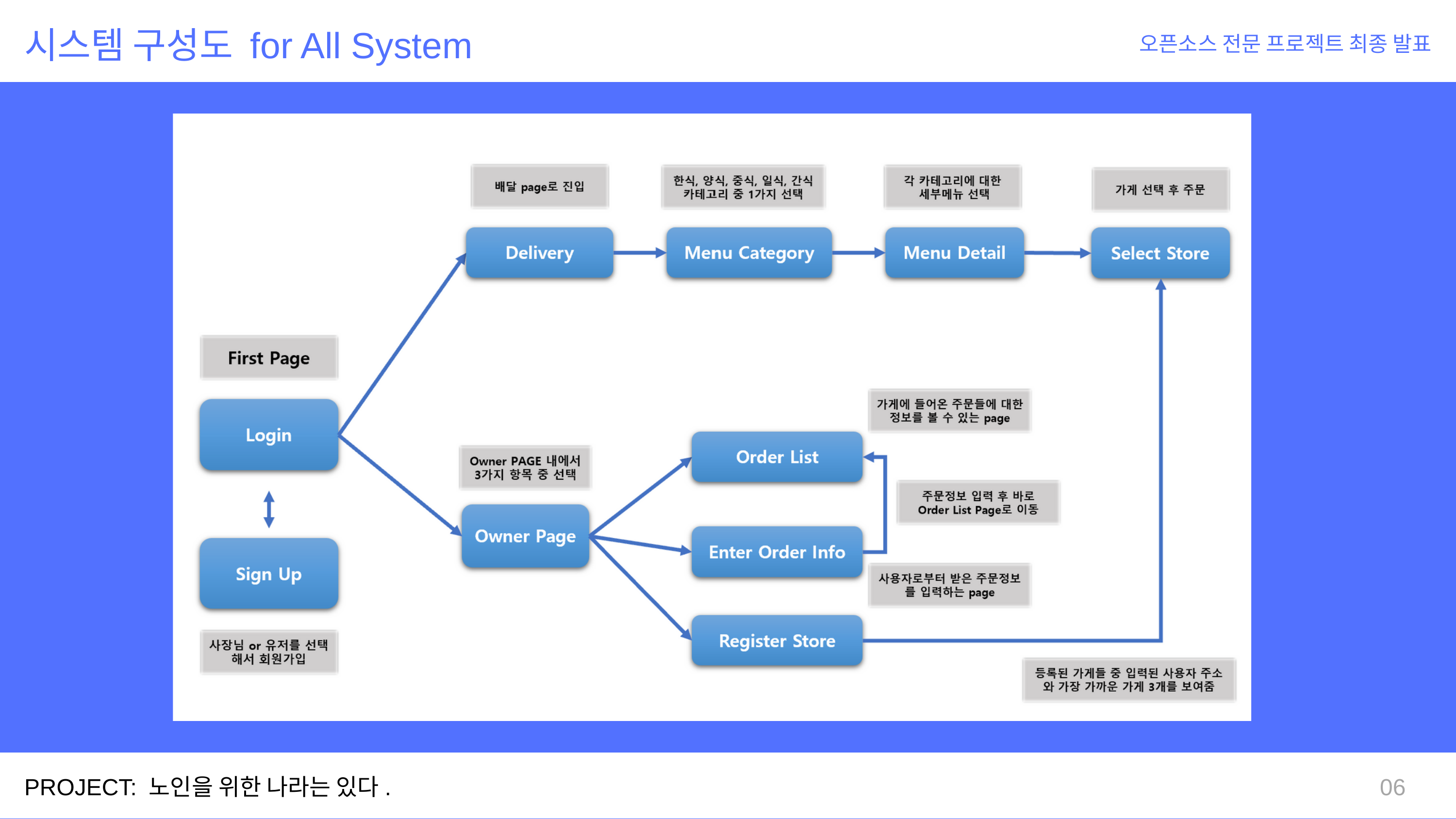

시스템 구성도 for All System
오픈소스 전문 프로젝트 최종 발표

PROJECT: 노인을 위한 나라는 있다.
06